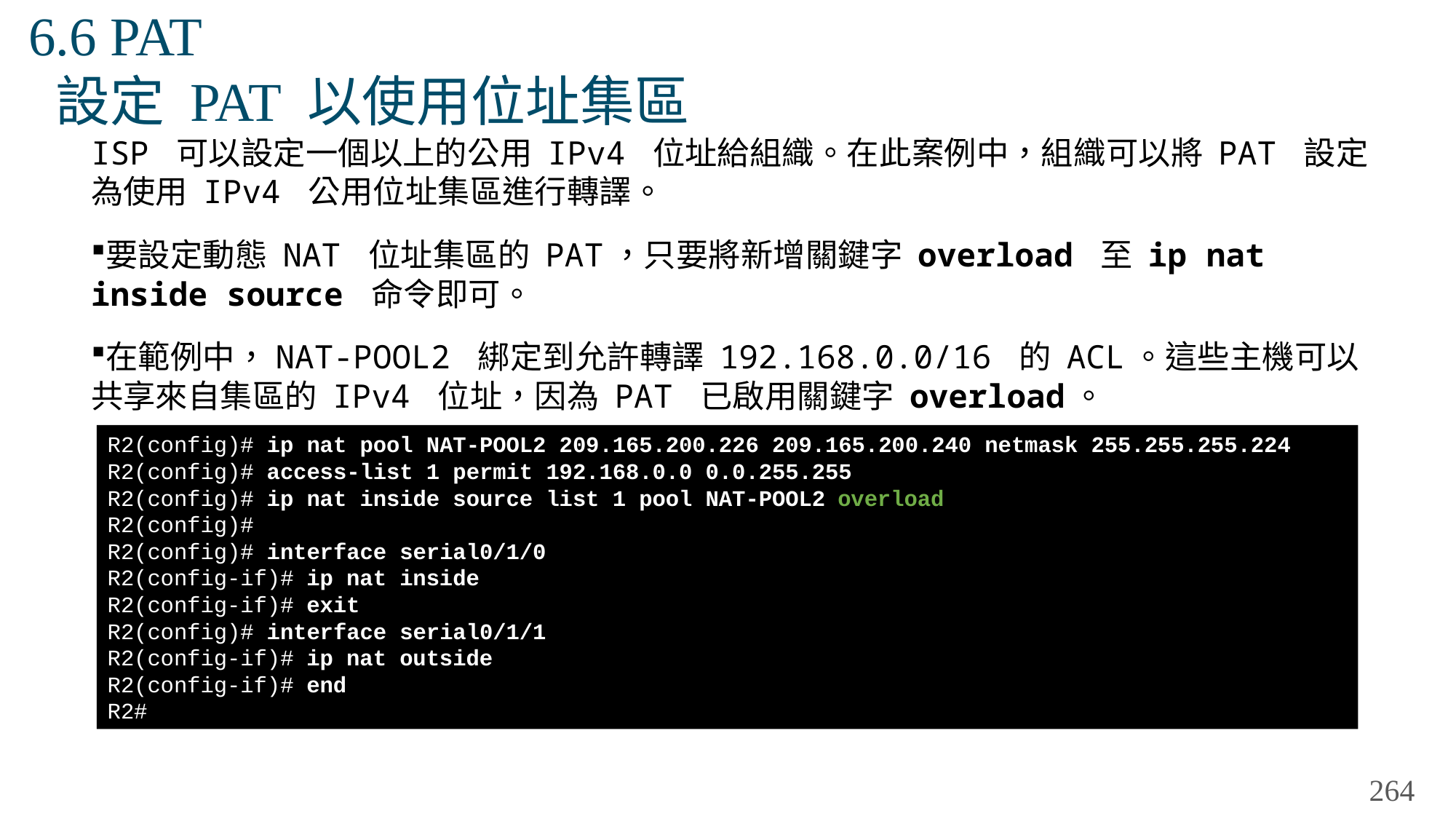

# 6.6 PAT 設定 PAT 以使用位址集區
ISP 可以設定一個以上的公用 IPv4 位址給組織。在此案例中，組織可以將 PAT 設定為使用 IPv4 公用位址集區進行轉譯。
要設定動態 NAT 位址集區的 PAT，只要將新增關鍵字 overload 至 ip nat inside source 命令即可。
在範例中，NAT-POOL2 綁定到允許轉譯 192.168.0.0/16 的 ACL。這些主機可以共享來自集區的 IPv4 位址，因為 PAT 已啟用關鍵字 overload。
R2(config)# ip nat pool NAT-POOL2 209.165.200.226 209.165.200.240 netmask 255.255.255.224
R2(config)# access-list 1 permit 192.168.0.0 0.0.255.255
R2(config)# ip nat inside source list 1 pool NAT-POOL2 overload
R2(config)#
R2(config)# interface serial0/1/0
R2(config-if)# ip nat inside
R2(config-if)# exit
R2(config)# interface serial0/1/1
R2(config-if)# ip nat outside
R2(config-if)# end
R2#
264